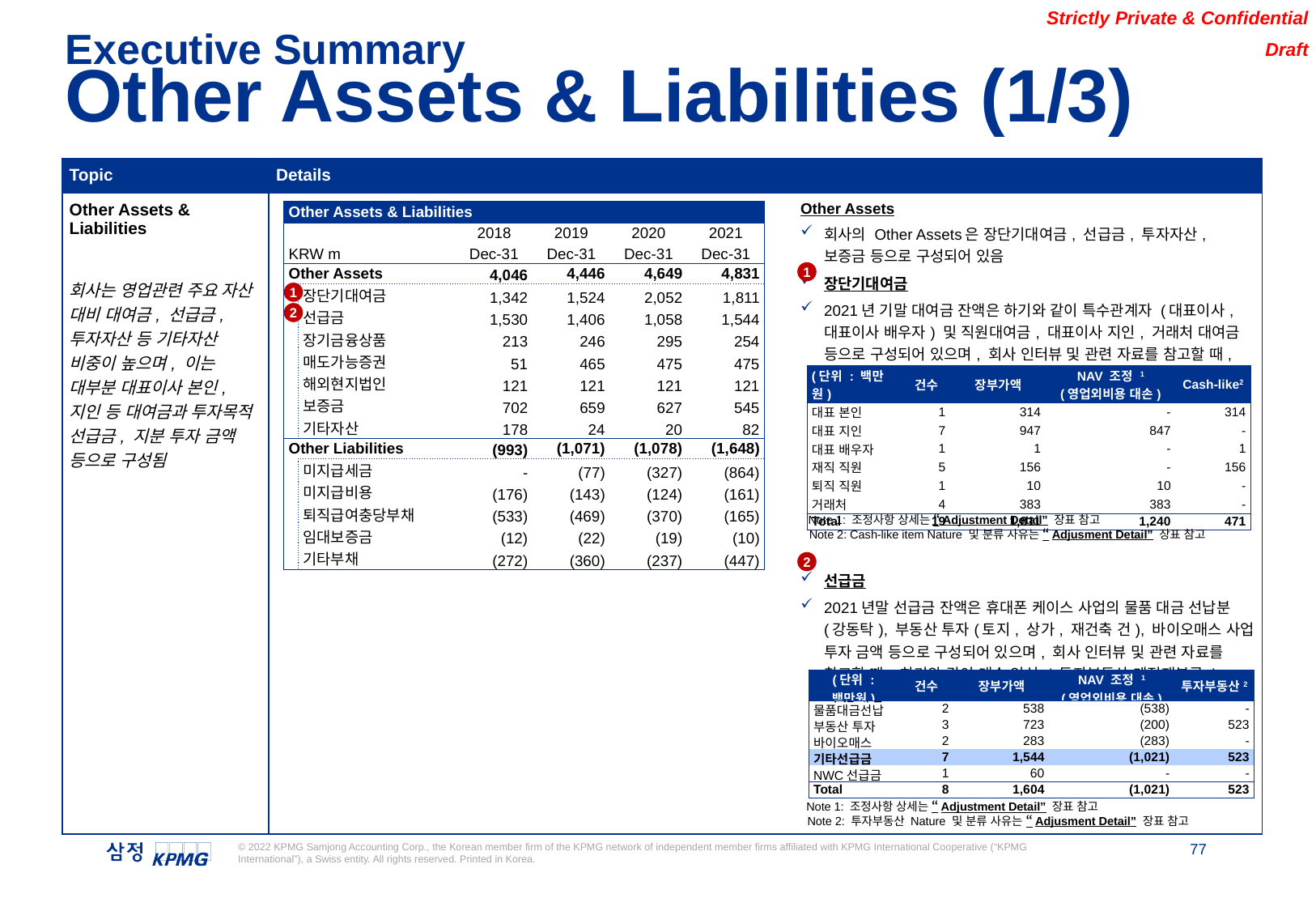

Executive Summary
Other Assets & Liabilities (1/3)
| Topic | Details |
| --- | --- |
| Other Assets & Liabilities 회사는 영업관련 주요 자산 대비 대여금, 선급금, 투자자산 등 기타자산 비중이 높으며, 이는 대부분 대표이사 본인, 지인 등 대여금과 투자목적 선급금, 지분 투자 금액 등으로 구성됨 | Other Assets 회사의 Other Assets은 장단기대여금, 선급금, 투자자산, 보증금 등으로 구성되어 있음 장단기대여금 2021년 기말 대여금 잔액은 하기와 같이 특수관계자 (대표이사, 대표이사 배우자) 및 직원대여금, 대표이사 지인, 거래처 대여금 등으로 구성되어 있으며, 회사 인터뷰 및 관련 자료를 참고할 때, 하기와 같이 대손 인식 / Cash-like 분류 item이 존재함 선급금 2021년말 선급금 잔액은 휴대폰 케이스 사업의 물품 대금 선납분 (강동탁), 부동산 투자(토지, 상가, 재건축 건), 바이오매스 사업 투자 금액 등으로 구성되어 있으며, 회사 인터뷰 및 관련 자료를 참고할 때, 하기와 같이 대손 인식 / 투자부동산 계정재분류 item이 존재함 |
| Other Assets & Liabilities |  |  |  |  |  |  |
| --- | --- | --- | --- | --- | --- | --- |
|  |  |  | 2018 | 2019 | 2020 | 2021 |
| KRW m |  |  | Dec-31 | Dec-31 | Dec-31 | Dec-31 |
| Other Assets |  |  | 4,046 | 4,446 | 4,649 | 4,831 |
|  | 장단기대여금 |  | 1,342 | 1,524 | 2,052 | 1,811 |
|  | 선급금 |  | 1,530 | 1,406 | 1,058 | 1,544 |
|  | 장기금융상품 |  | 213 | 246 | 295 | 254 |
|  | 매도가능증권 |  | 51 | 465 | 475 | 475 |
|  | 해외현지법인 |  | 121 | 121 | 121 | 121 |
|  | 보증금 |  | 702 | 659 | 627 | 545 |
|  | 기타자산 |  | 178 | 24 | 20 | 82 |
| Other Liabilities | Debt |  | (993) | (1,071) | (1,078) | (1,648) |
|  | 미지급세금 |  | - | (77) | (327) | (864) |
|  | 미지급비용 |  | (176) | (143) | (124) | (161) |
|  | 퇴직급여충당부채 |  | (533) | (469) | (370) | (165) |
|  | 임대보증금 |  | (12) | (22) | (19) | (10) |
|  | 기타부채 |  | (272) | (360) | (237) | (447) |
1

1
2
| (단위 : 백만원) | 건수 | 장부가액 | NAV 조정 1 (영업외비용 대손) | Cash-like2 |
| --- | --- | --- | --- | --- |
| 대표 본인 | 1 | 314 | - | 314 |
| 대표 지인 | 7 | 947 | 847 | - |
| 대표 배우자 | 1 | 1 | - | 1 |
| 재직 직원 | 5 | 156 | - | 156 |
| 퇴직 직원 | 1 | 10 | 10 | - |
| 거래처 | 4 | 383 | 383 | - |
| Total | 19 | 1,811 | 1,240 | 471 |
Note 1: 조정사항 상세는 “Adjustment Detail” 장표 참고
Note 2: Cash-like item Nature 및 분류 사유는 “Adjusment Detail” 장표 참고
2
| (단위 : 백만원) | 건수 | 장부가액 | NAV 조정 1 (영업외비용 대손) | 투자부동산2 |
| --- | --- | --- | --- | --- |
| 물품대금선납 | 2 | 538 | (538) | - |
| 부동산 투자 | 3 | 723 | (200) | 523 |
| 바이오매스 | 2 | 283 | (283) | - |
| 기타선급금 | 7 | 1,544 | (1,021) | 523 |
| NWC선급금 | 1 | 60 | - | - |
| Total | 8 | 1,604 | (1,021) | 523 |
Note 1: 조정사항 상세는 “Adjustment Detail” 장표 참고
Note 2: 투자부동산 Nature 및 분류 사유는 “Adjusment Detail” 장표 참고